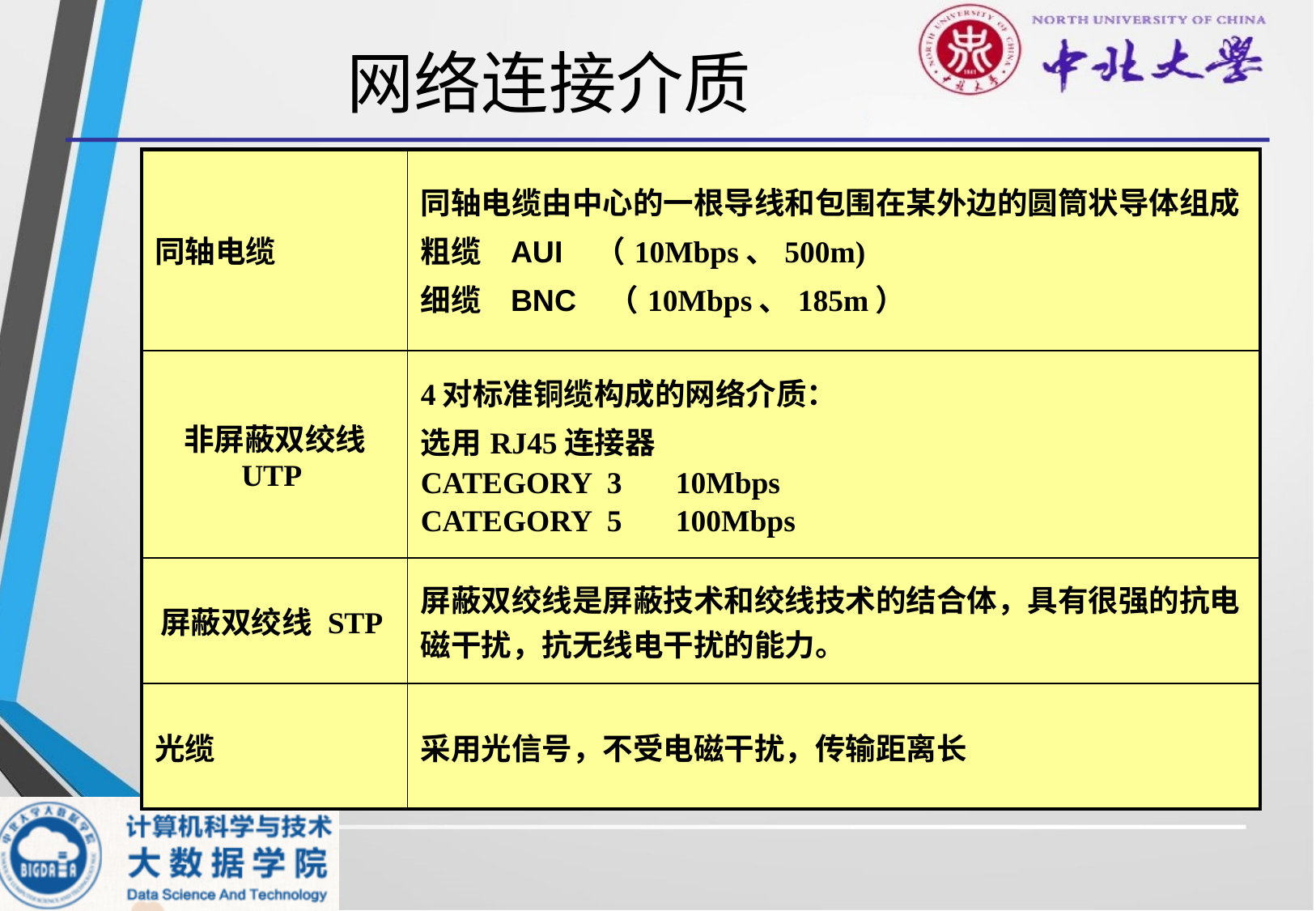

# 网络连接介质
| 同轴电缆 | 同轴电缆由中心的一根导线和包围在某外边的圆筒状导体组成 粗缆 AUI （10Mbps、500m) 细缆 BNC （10Mbps、185m） |
| --- | --- |
| 非屏蔽双绞线 UTP | 4对标准铜缆构成的网络介质： 选用RJ45连接器 CATEGORY 3 10Mbps CATEGORY 5 100Mbps |
| 屏蔽双绞线 STP | 屏蔽双绞线是屏蔽技术和绞线技术的结合体，具有很强的抗电磁干扰，抗无线电干扰的能力。 |
| 光缆 | 采用光信号，不受电磁干扰，传输距离长 |
37